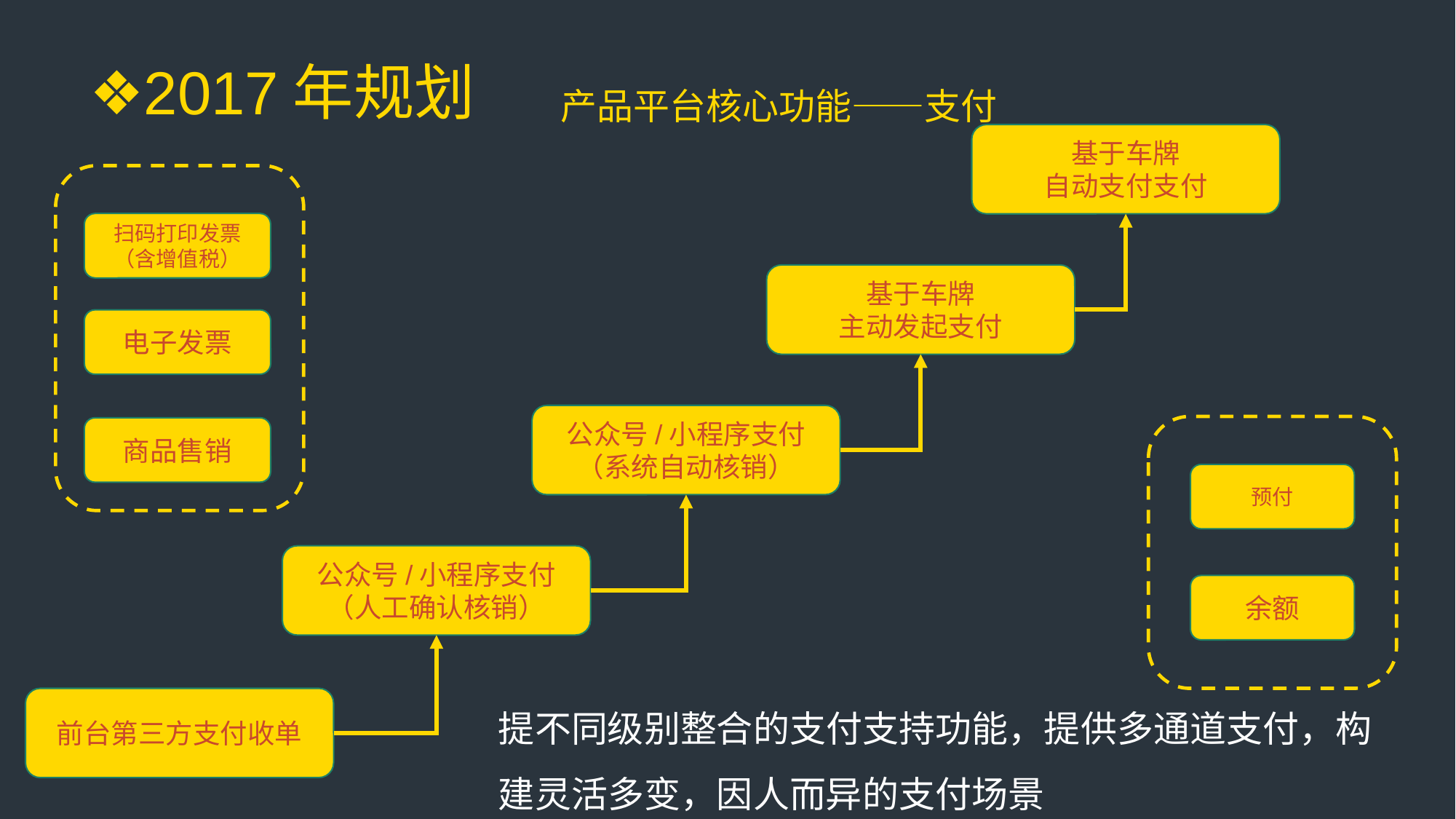

❖2017年规划
产品平台核心功能——支付
基于车牌
自动支付支付

扫码打印发票
（含增值税）
基于车牌
主动发起支付
电子发票
公众号/小程序支付
（系统自动核销）

商品售销
预付
公众号/小程序支付
（人工确认核销）
余额
提不同级别整合的支付支持功能，提供多通道支付，构建灵活多变，因人而异的支付场景
前台第三方支付收单